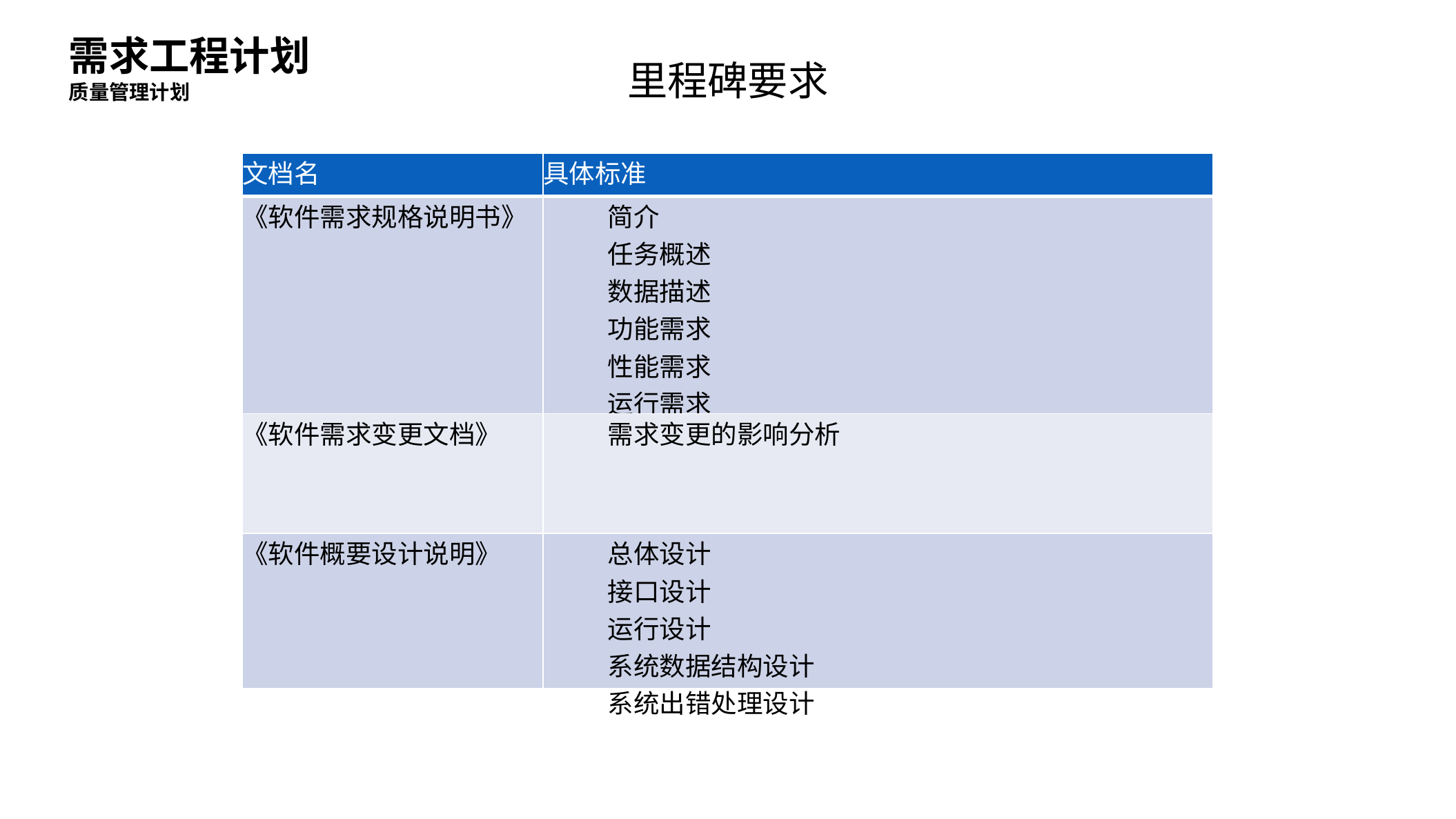

需求工程计划
里程碑要求
质量管理计划
| 文档名 | 具体标准 |
| --- | --- |
| 《软件需求规格说明书》 | 简介 任务概述 数据描述 功能需求 性能需求 运行需求 其它需求 |
| 《软件需求变更文档》 | 需求变更的影响分析 |
| 《软件概要设计说明》 | 总体设计 接口设计 运行设计 系统数据结构设计 系统出错处理设计 |